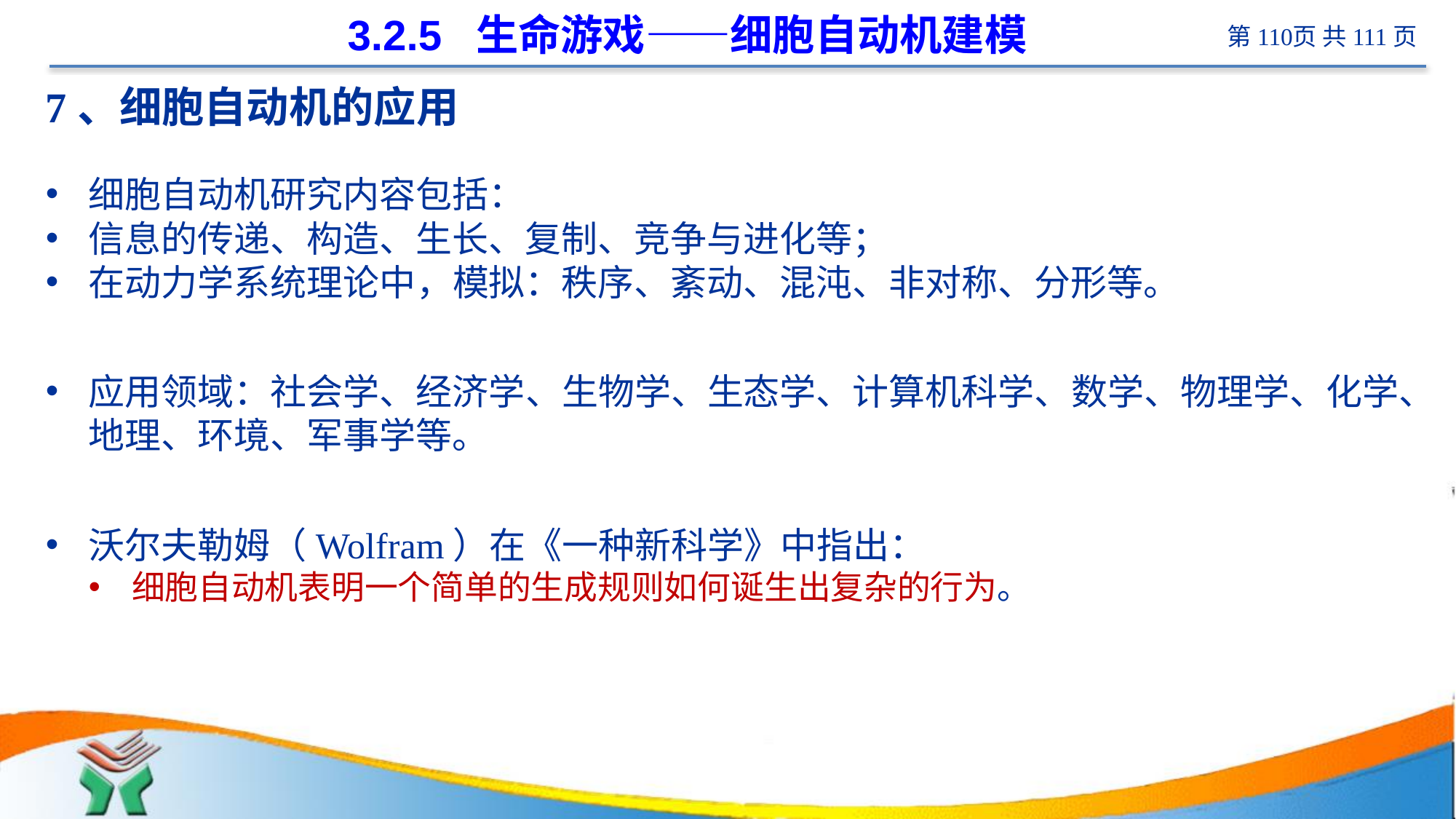

# 3.2.5  生命游戏——细胞自动机建模
7、细胞自动机的应用

细胞自动机研究内容包括：
信息的传递、构造、生长、复制、竞争与进化等；
在动力学系统理论中，模拟：秩序、紊动、混沌、非对称、分形等。

应用领域：社会学、经济学、生物学、生态学、计算机科学、数学、物理学、化学、地理、环境、军事学等。

沃尔夫勒姆（Wolfram）在《一种新科学》中指出：
细胞自动机表明一个简单的生成规则如何诞生出复杂的行为。